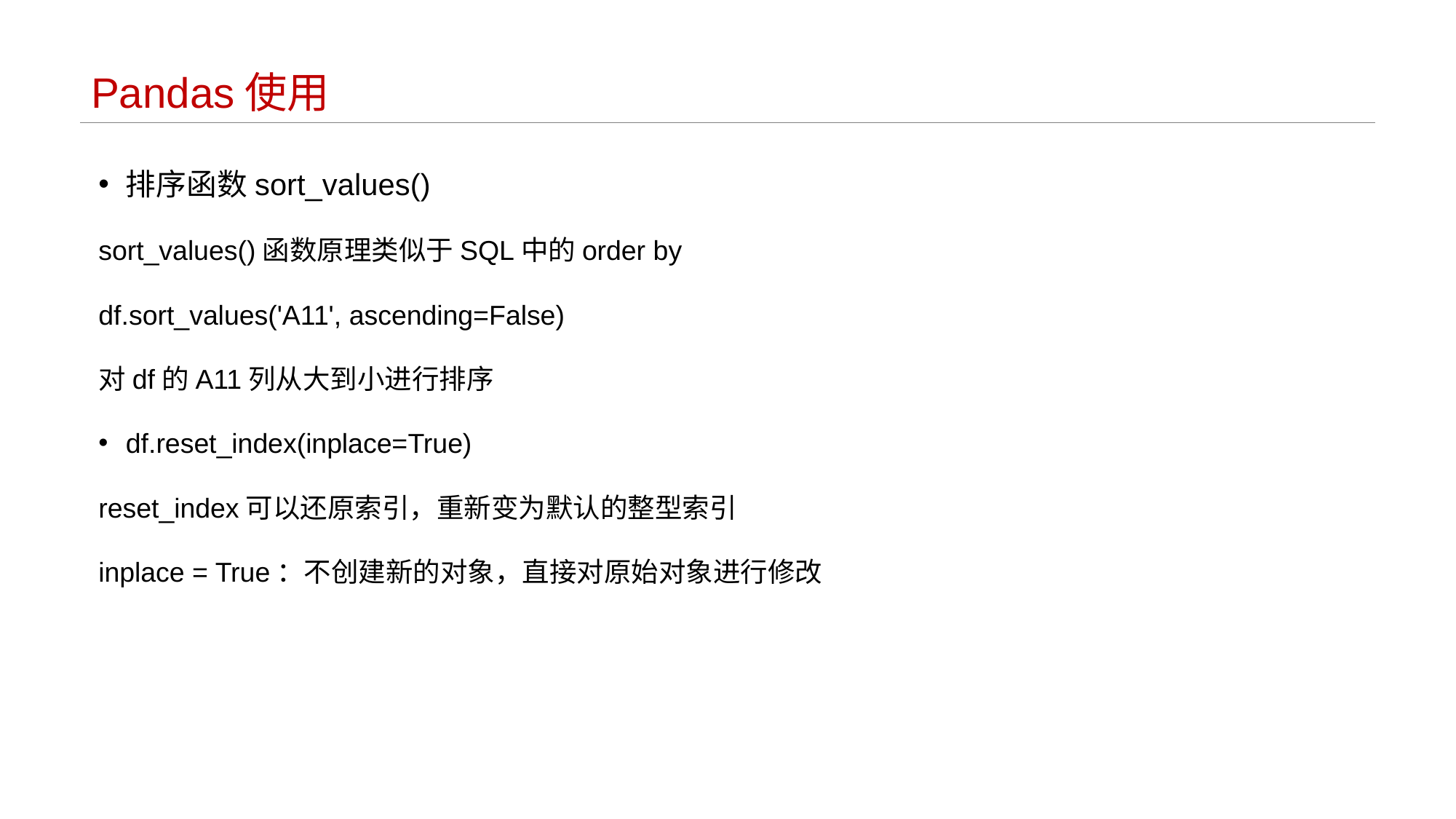

# Pandas使用
排序函数sort_values()
sort_values()函数原理类似于SQL中的order by
df.sort_values('A11', ascending=False)
对df的A11列从大到小进行排序
df.reset_index(inplace=True)
reset_index可以还原索引，重新变为默认的整型索引
inplace = True：不创建新的对象，直接对原始对象进行修改